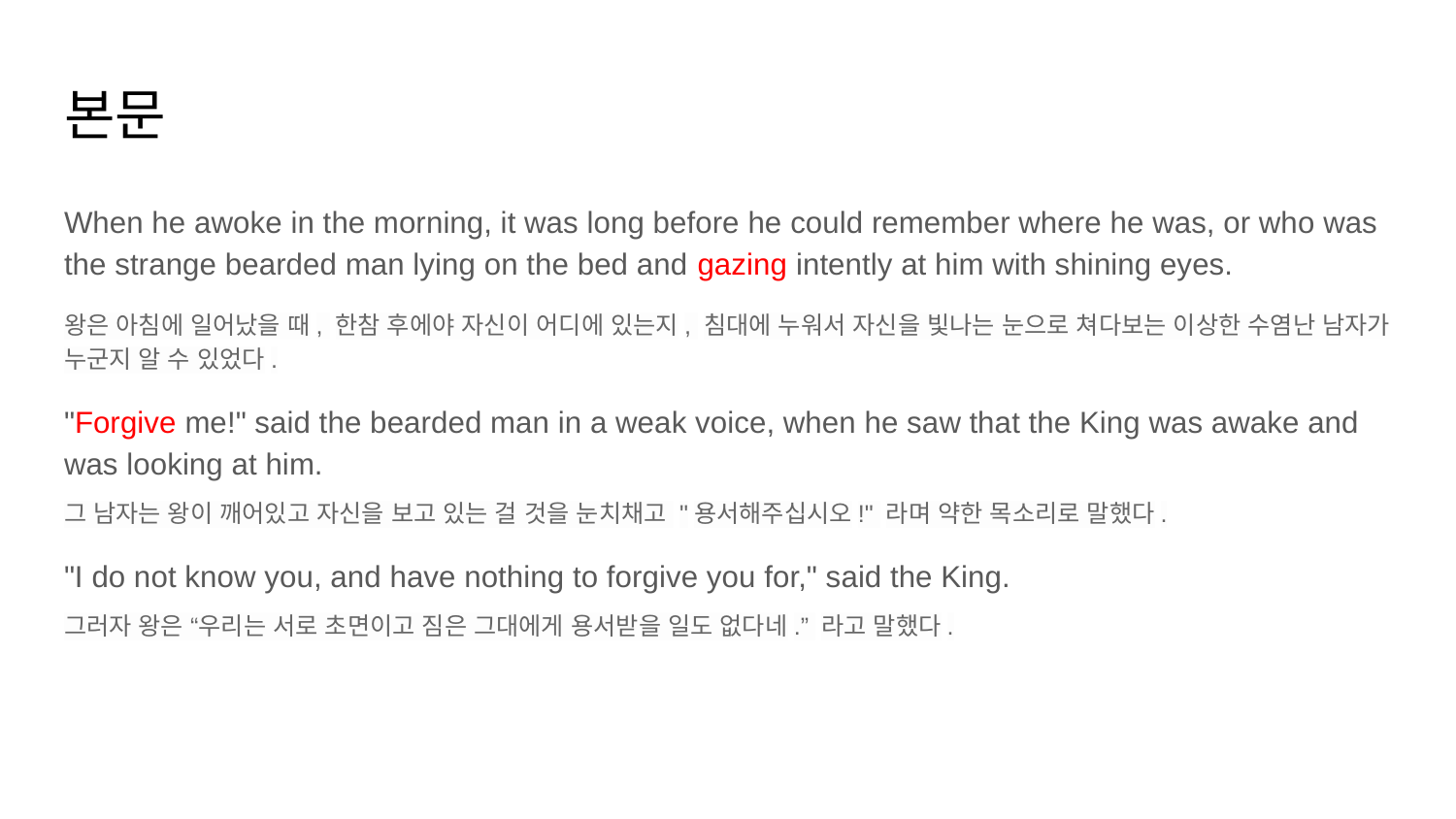

# 본문
When he awoke in the morning, it was long before he could remember where he was, or who was the strange bearded man lying on the bed and gazing intently at him with shining eyes.
왕은 아침에 일어났을 때, 한참 후에야 자신이 어디에 있는지, 침대에 누워서 자신을 빛나는 눈으로 쳐다보는 이상한 수염난 남자가 누군지 알 수 있었다.
"Forgive me!" said the bearded man in a weak voice, when he saw that the King was awake and was looking at him.
그 남자는 왕이 깨어있고 자신을 보고 있는 걸 것을 눈치채고 "용서해주십시오!" 라며 약한 목소리로 말했다.
"I do not know you, and have nothing to forgive you for," said the King.
그러자 왕은 “우리는 서로 초면이고 짐은 그대에게 용서받을 일도 없다네.” 라고 말했다.